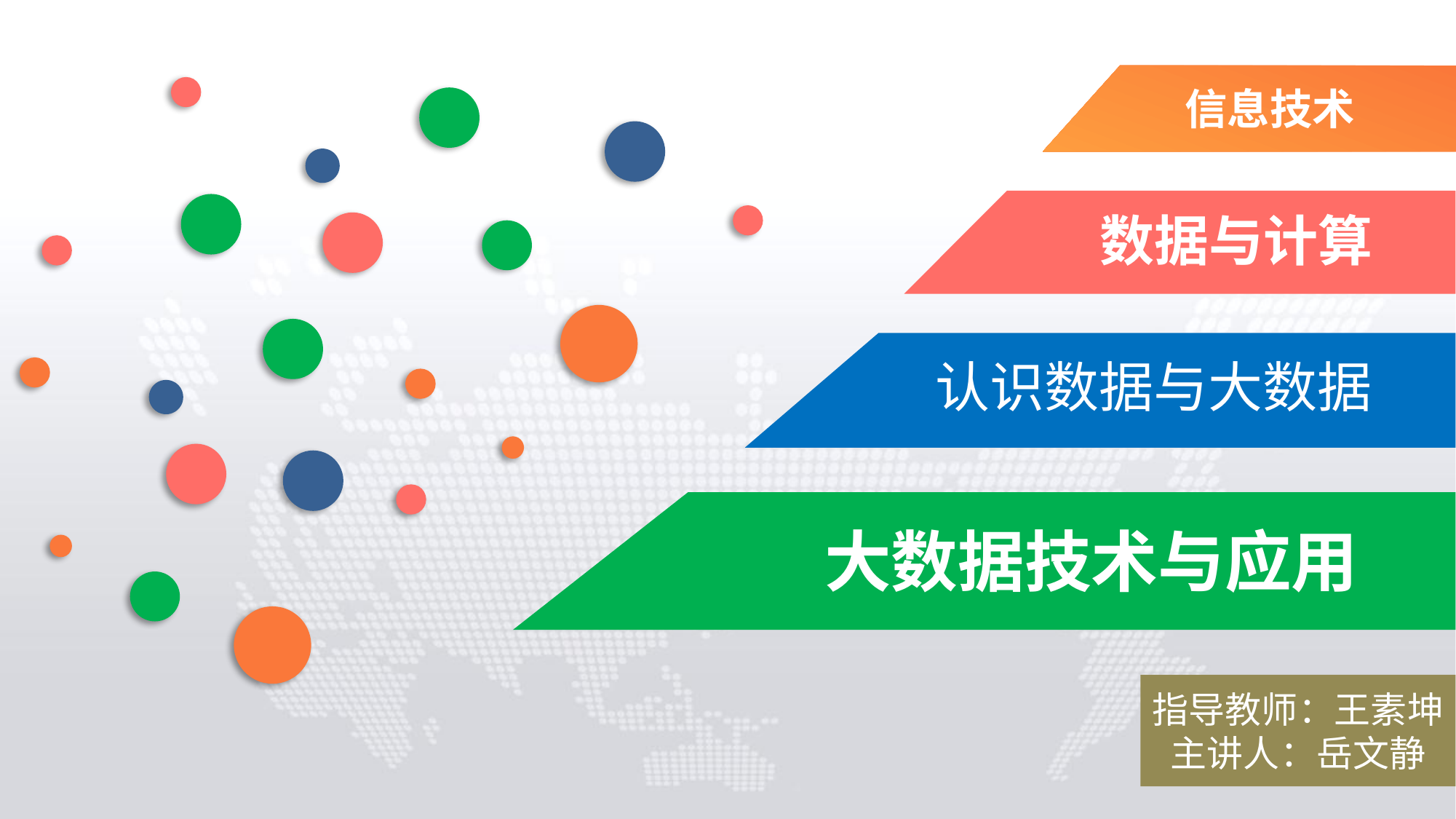

信息技术

数据与计算

认识数据与大数据

大数据技术与应用

指导教师：王素坤
主讲人：岳文静